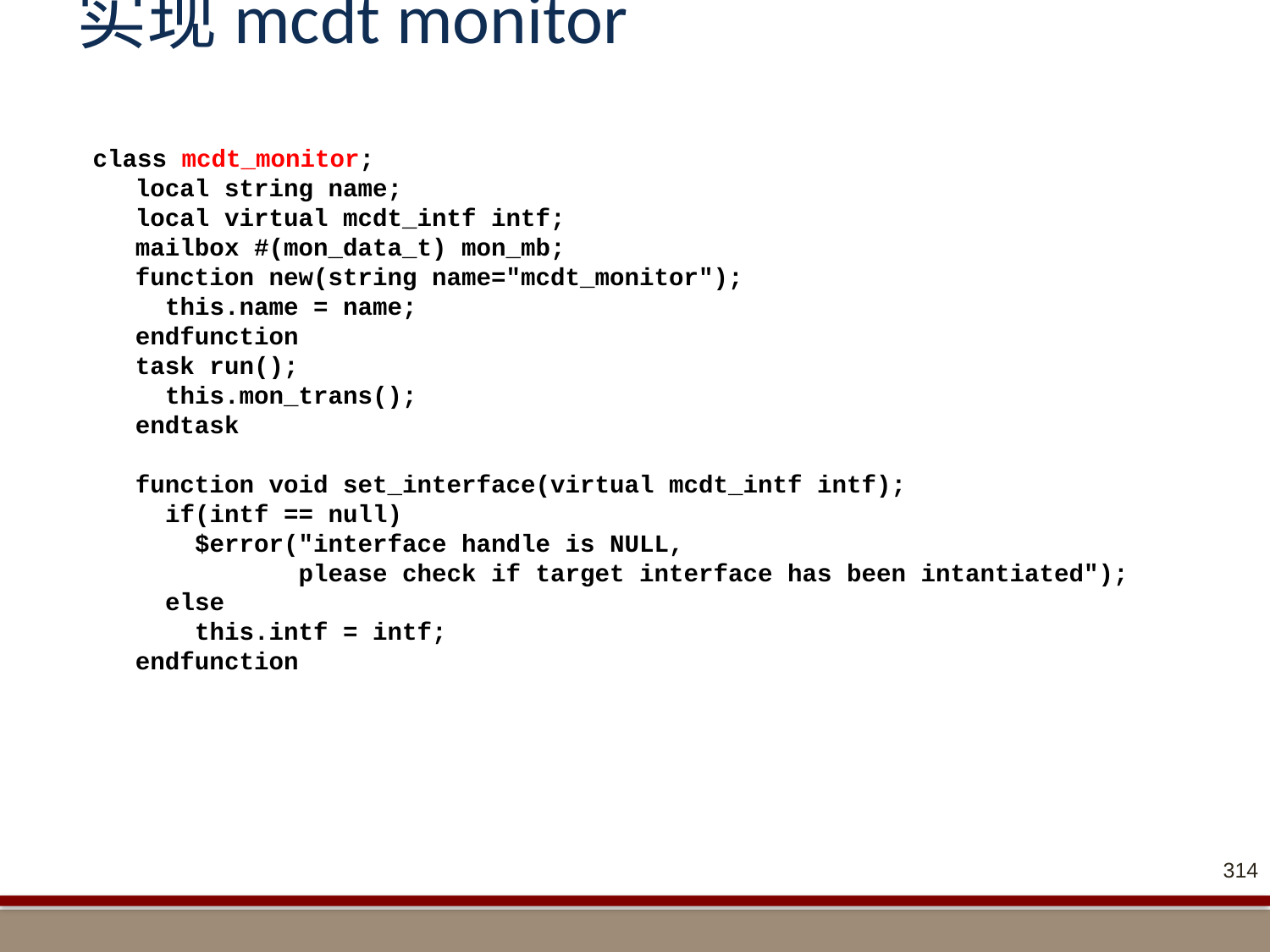

# 实现mcdt monitor
   class mcdt_monitor;
    local string name;
    local virtual mcdt_intf intf;
    mailbox #(mon_data_t) mon_mb;
    function new(string name="mcdt_monitor");
      this.name = name;
    endfunction
    task run();
      this.mon_trans();
    endtask

    function void set_interface(virtual mcdt_intf intf);
      if(intf == null)
        $error("interface handle is NULL,
               please check if target interface has been intantiated");
      else
        this.intf = intf;
    endfunction
314